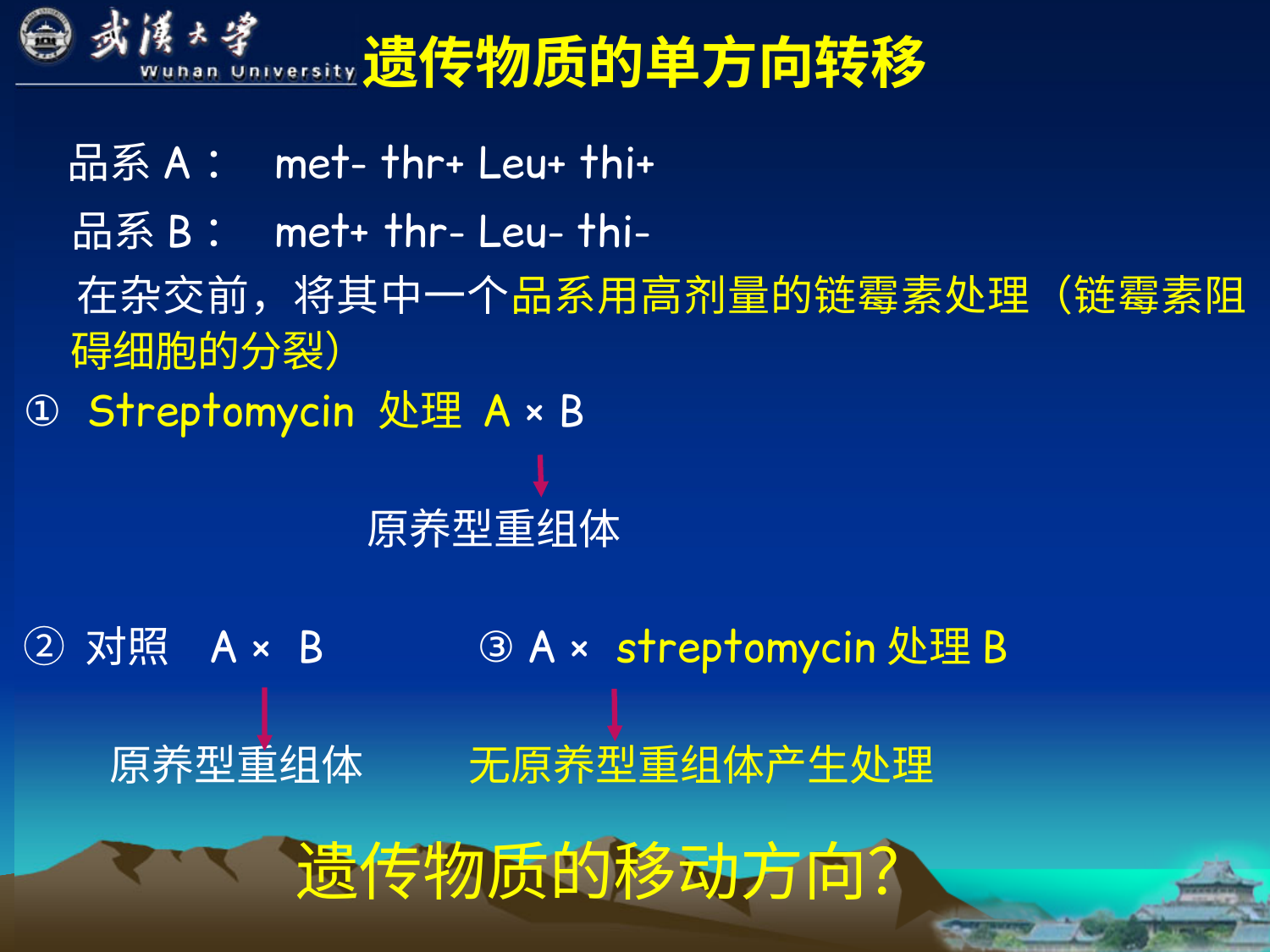

遗传物质的单方向转移

  品系A：  met- thr+ Leu+ thi+
    品系B：  met+ thr- Leu- thi-
    在杂交前，将其中一个品系用高剂量的链霉素处理（链霉素阻碍细胞的分裂）
①  Streptomycin 处理 A × B

                                   原养型重组体

② 对照   A ×  B            ③ A ×  streptomycin处理B

        原养型重组体           无原养型重组体产生处理

遗传物质的移动方向？